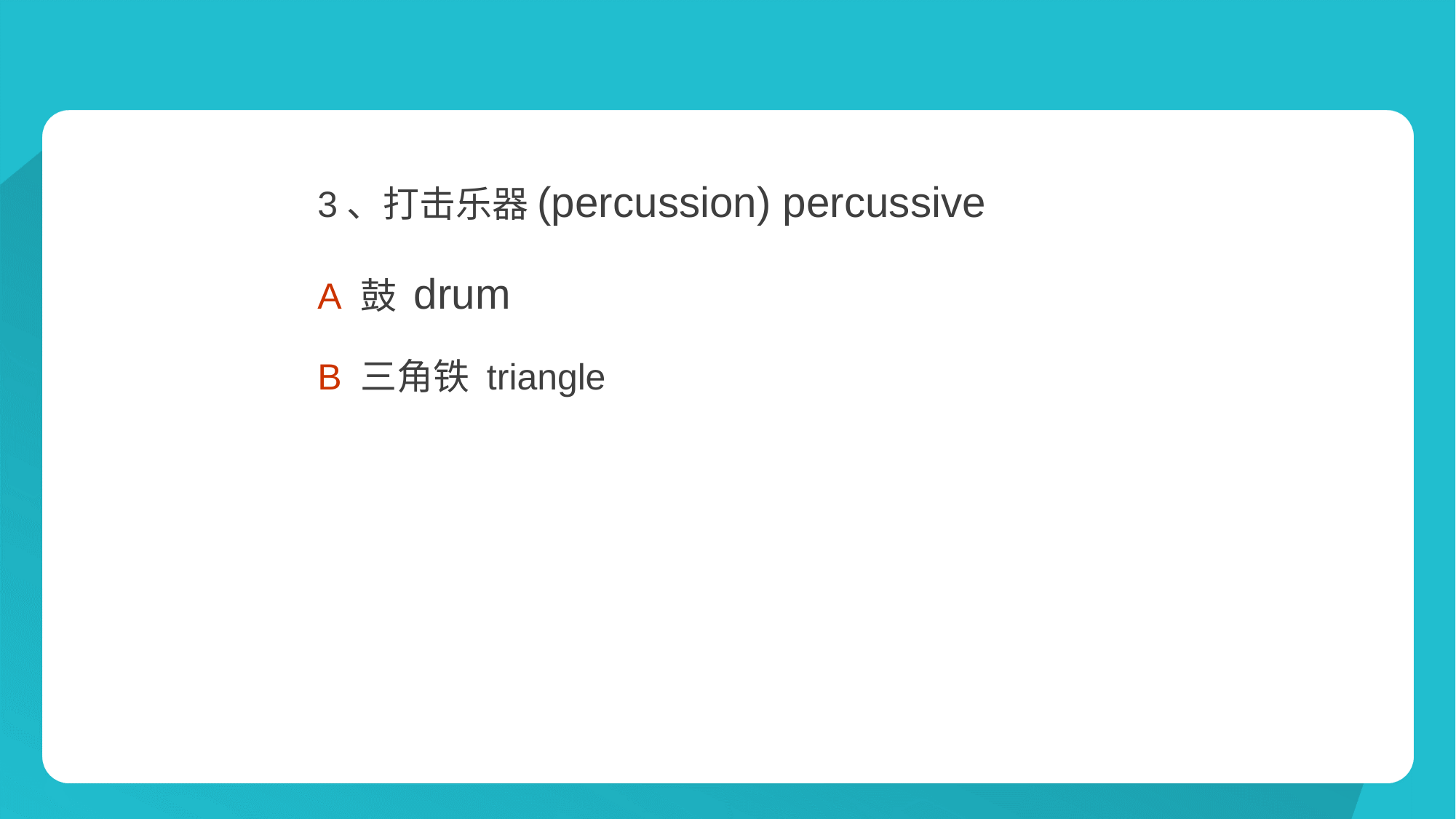

#
		3、打击乐器(percussion) percussive
		A 鼓 drum
		B 三角铁 triangle